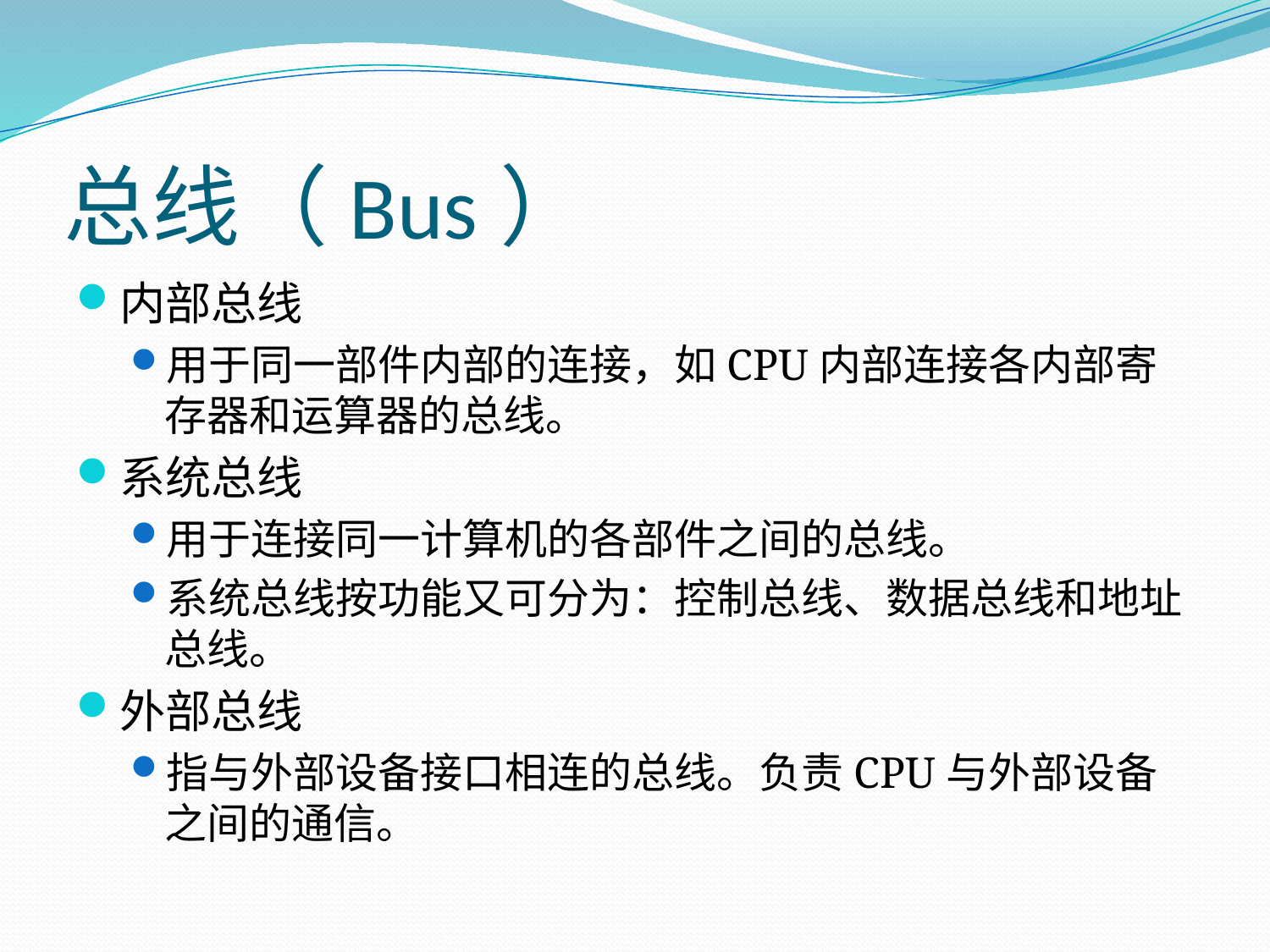

# 总线（Bus）
内部总线
用于同一部件内部的连接，如CPU内部连接各内部寄存器和运算器的总线。
系统总线
用于连接同一计算机的各部件之间的总线。
系统总线按功能又可分为：控制总线、数据总线和地址总线。
外部总线
指与外部设备接口相连的总线。负责CPU与外部设备之间的通信。